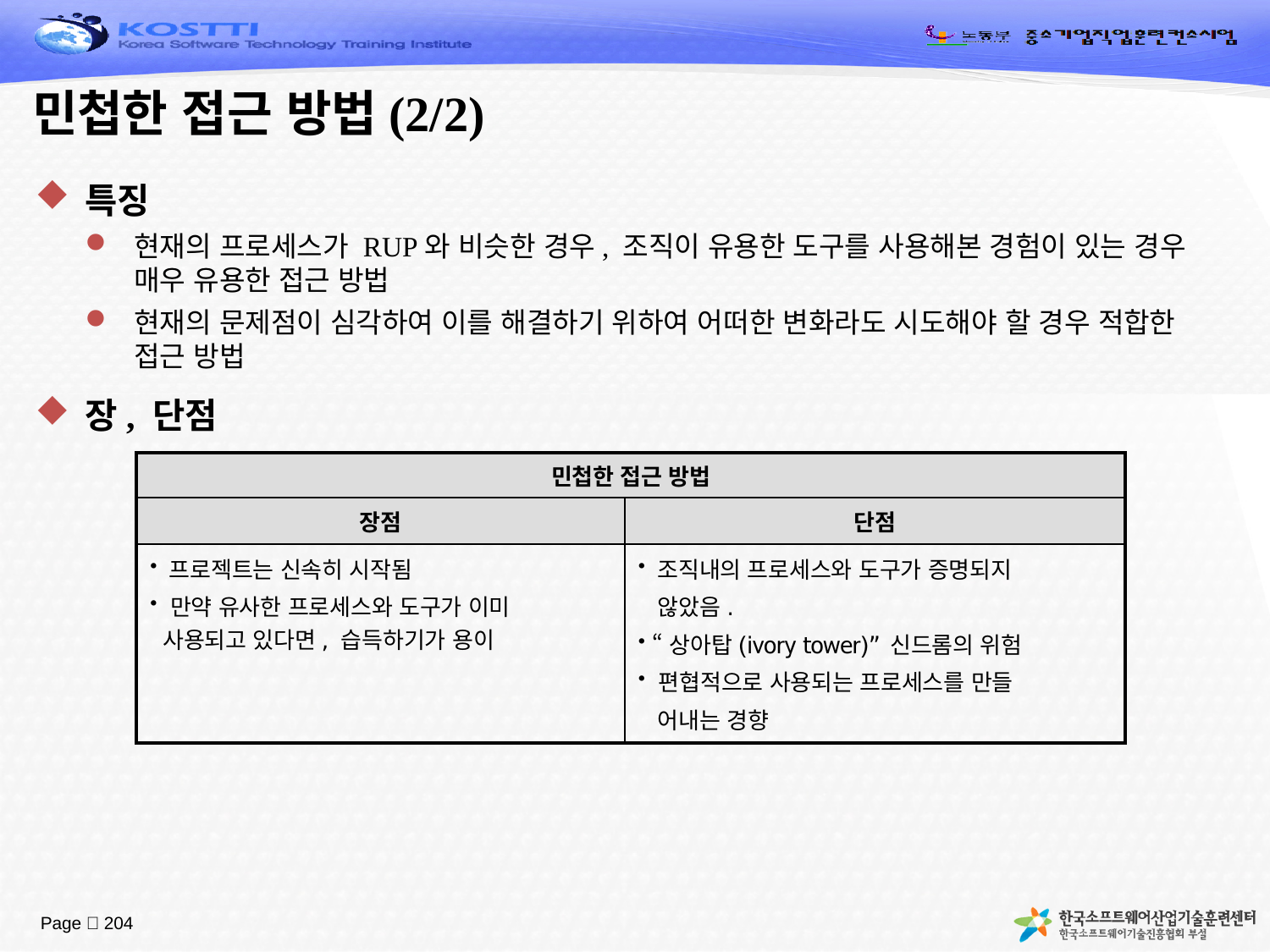

# 민첩한 접근 방법(2/2)
특징
현재의 프로세스가 RUP와 비슷한 경우, 조직이 유용한 도구를 사용해본 경험이 있는 경우 매우 유용한 접근 방법
현재의 문제점이 심각하여 이를 해결하기 위하여 어떠한 변화라도 시도해야 할 경우 적합한 접근 방법
장, 단점
| 민첩한 접근 방법 |  |
| --- | --- |
| 장점 | 단점 |
| 프로젝트는 신속히 시작됨 만약 유사한 프로세스와 도구가 이미 사용되고 있다면, 습득하기가 용이 | 조직내의 프로세스와 도구가 증명되지 않았음. “상아탑(ivory tower)” 신드롬의 위험 편협적으로 사용되는 프로세스를 만들 어내는 경향 |